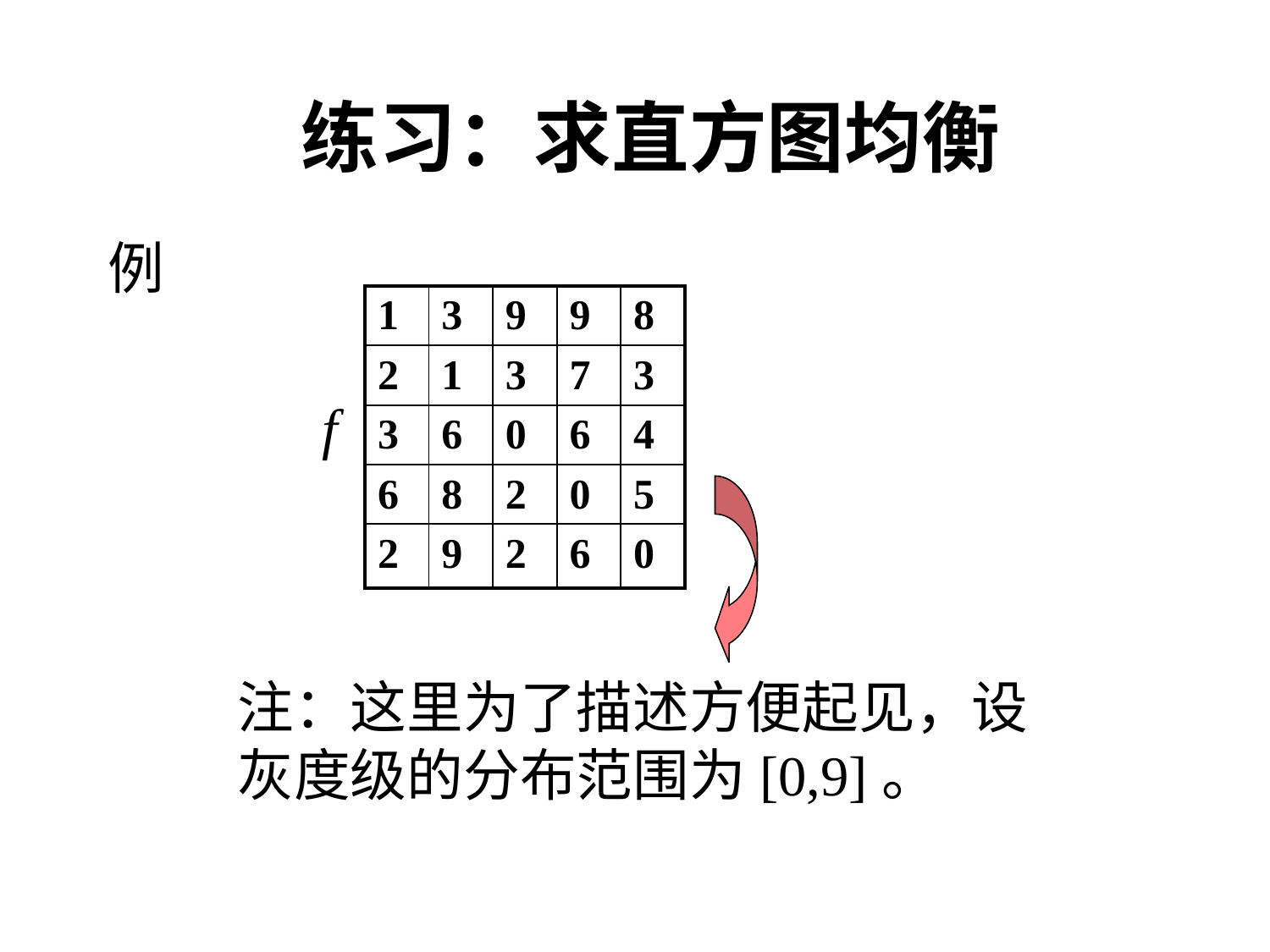

练习：求直方图均衡
# 例
| 1 | 3 | 9 | 9 | 8 |
| --- | --- | --- | --- | --- |
| 2 | 1 | 3 | 7 | 3 |
| 3 | 6 | 0 | 6 | 4 |
| 6 | 8 | 2 | 0 | 5 |
| 2 | 9 | 2 | 6 | 0 |
 f

注：这里为了描述方便起见，设灰度级的分布范围为[0,9]。